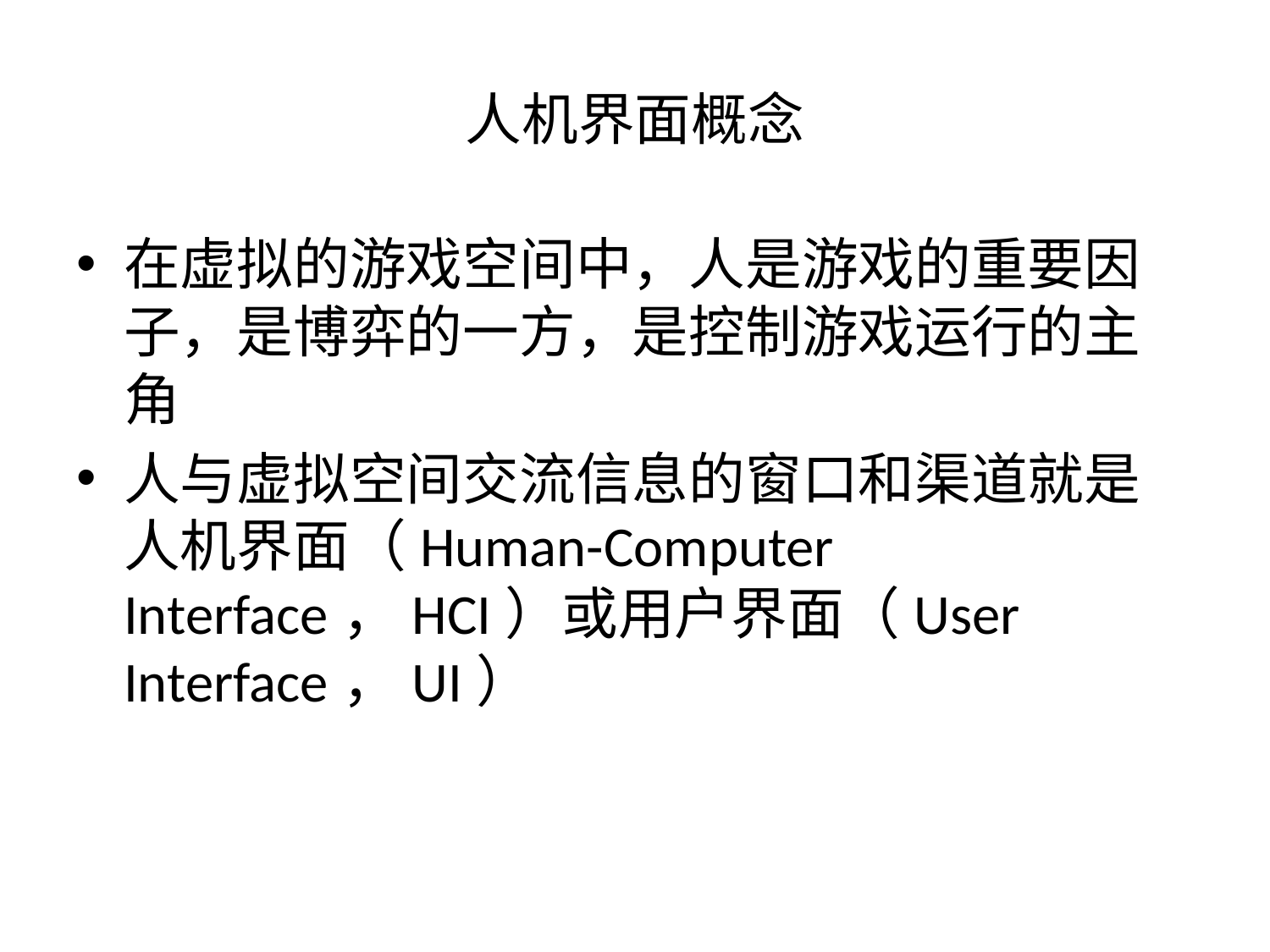

# 人机界面概念
在虚拟的游戏空间中，人是游戏的重要因子，是博弈的一方，是控制游戏运行的主角
人与虚拟空间交流信息的窗口和渠道就是人机界面（Human-Computer Interface，HCI）或用户界面（User Interface，UI）